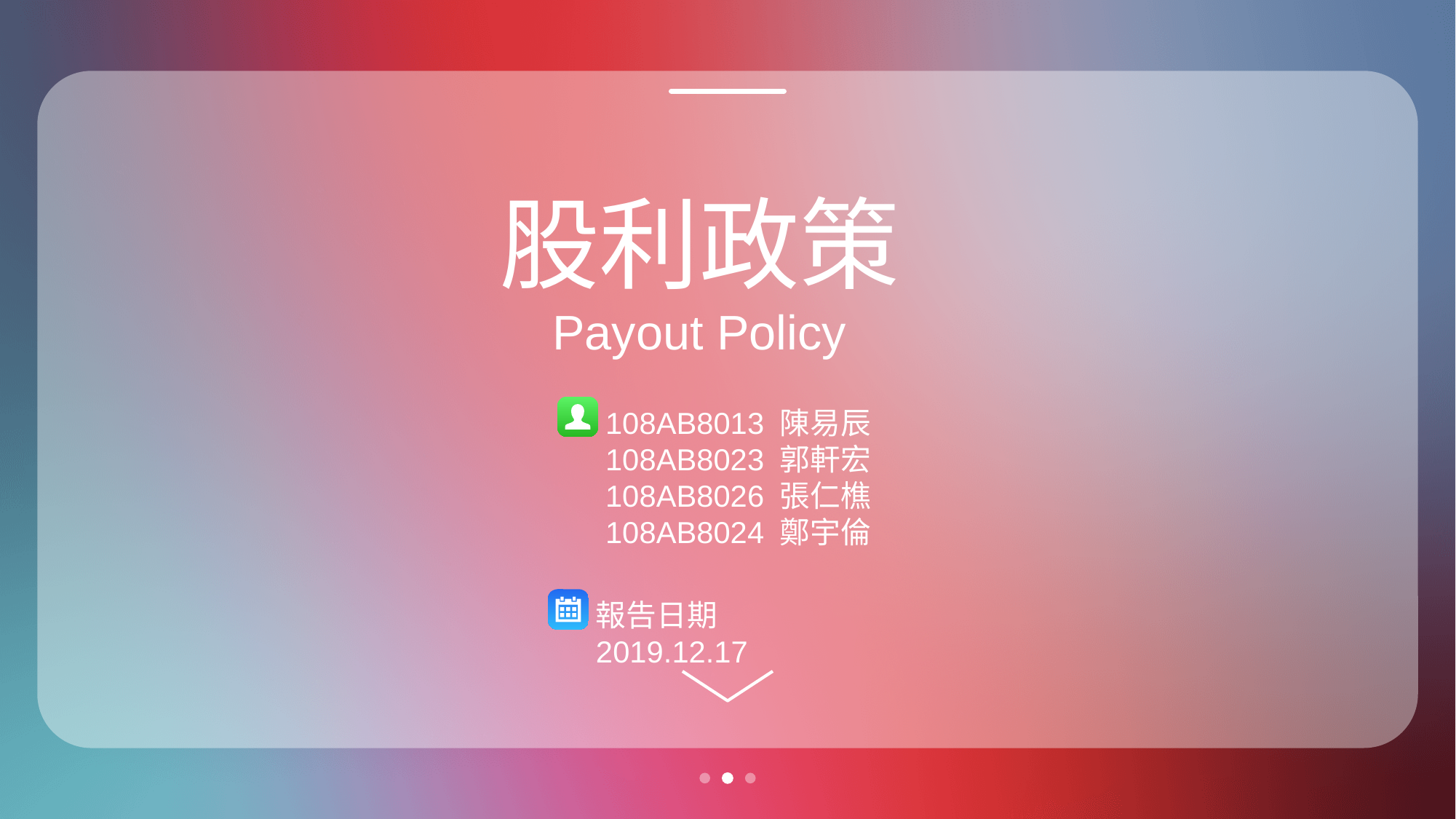

股利政策
Payout Policy

108AB8013 陳易辰
108AB8023 郭軒宏
108AB8026 張仁樵
108AB8024 鄭宇倫

報告日期  2019.12.17